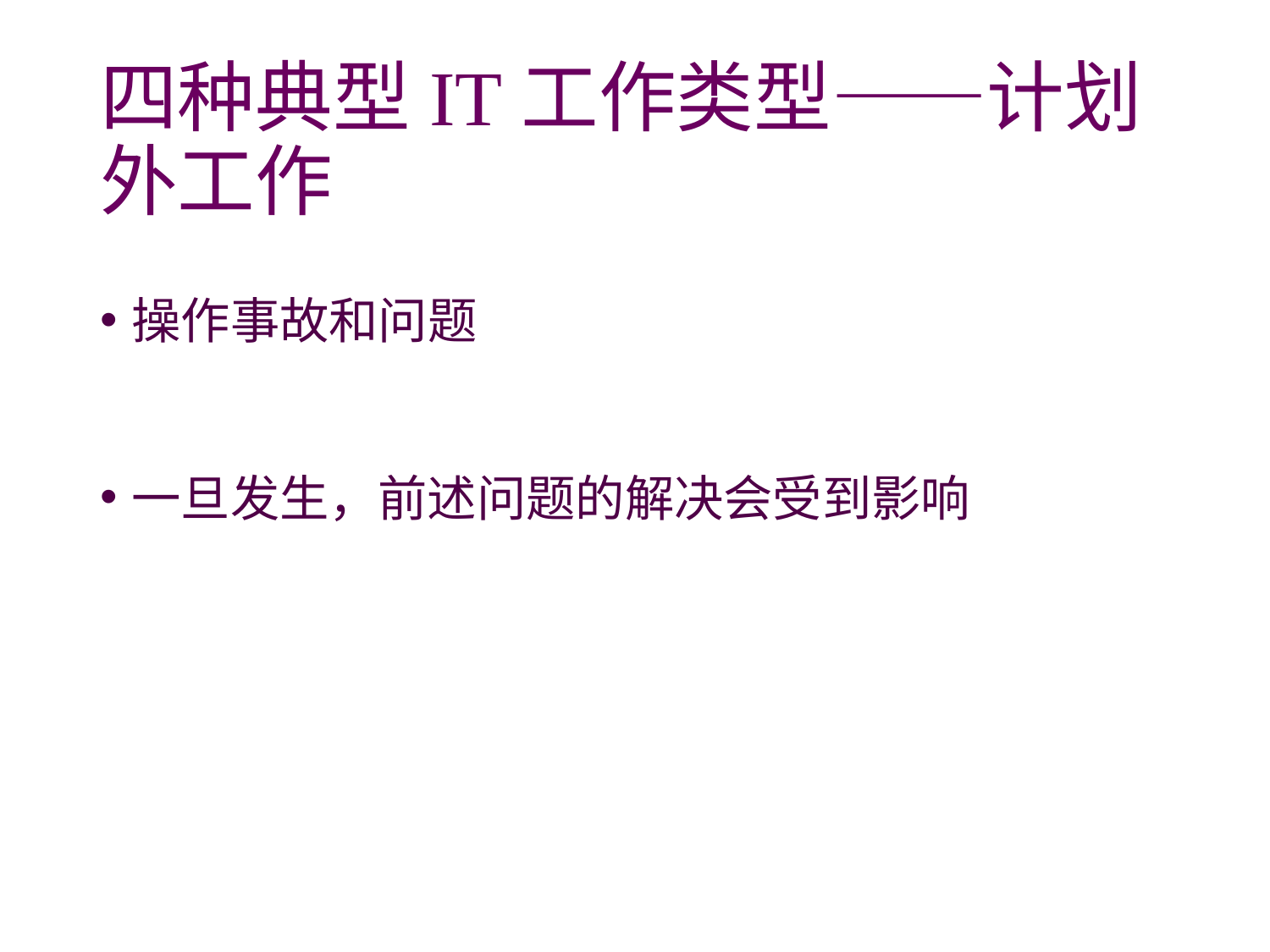

# 四种典型IT工作类型——计划外工作
操作事故和问题

一旦发生，前述问题的解决会受到影响